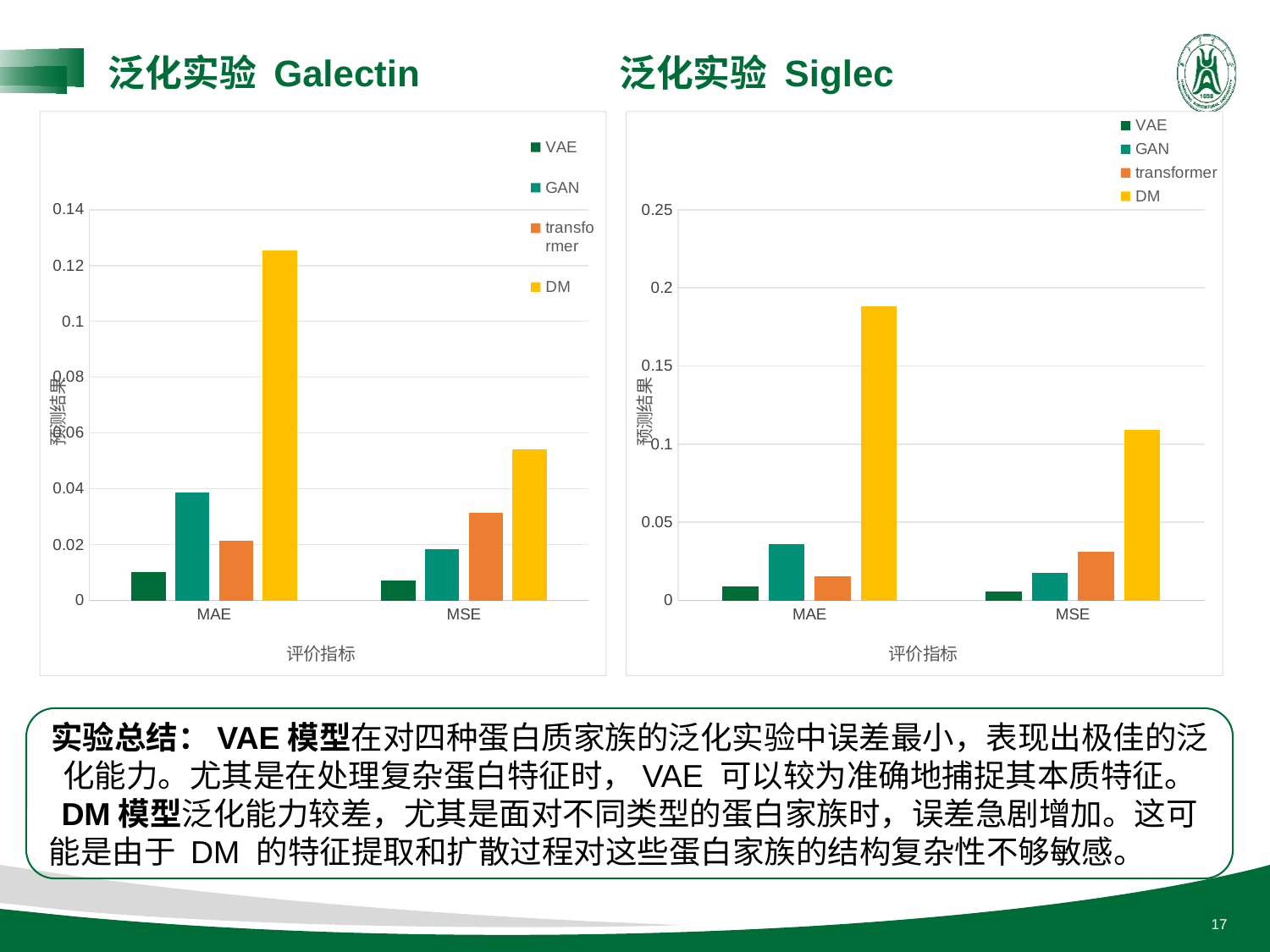

泛化实验 Galectin

泛化实验 Siglec

### Chart

| Category | VAE | GAN | transformer | DM |
|---|---|---|---|---|
| MAE | 0.0103 | 0.0386 | 0.0215 | 0.1254 |
| MSE | 0.0071 | 0.0183 | 0.0314 | 0.054 |

### Chart

| Category | VAE | GAN | transformer | DM |
|---|---|---|---|---|
| MAE | 0.009 | 0.0359 | 0.0153 | 0.1881 |
| MSE | 0.0056 | 0.0177 | 0.03127 | 0.109 |
实验总结：VAE模型在对四种蛋白质家族的泛化实验中误差最小，表现出极佳的泛化能力。尤其是在处理复杂蛋白特征时，VAE 可以较为准确地捕捉其本质特征。
DM模型泛化能力较差，尤其是面对不同类型的蛋白家族时，误差急剧增加。这可能是由于 DM 的特征提取和扩散过程对这些蛋白家族的结构复杂性不够敏感。
17